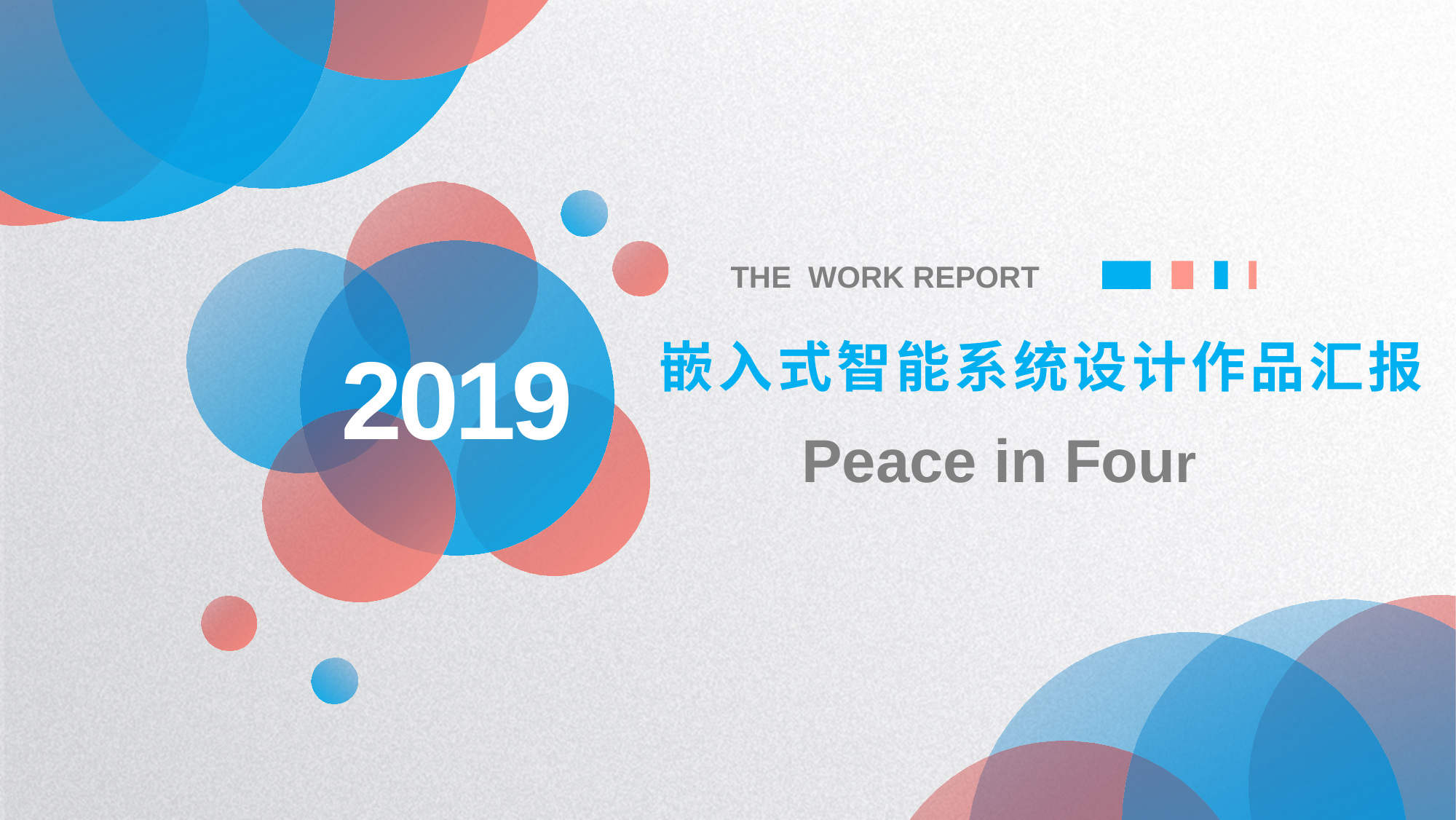

THE  WORK REPORT

2019
嵌入式智能系统设计作品汇报

Peace in Four